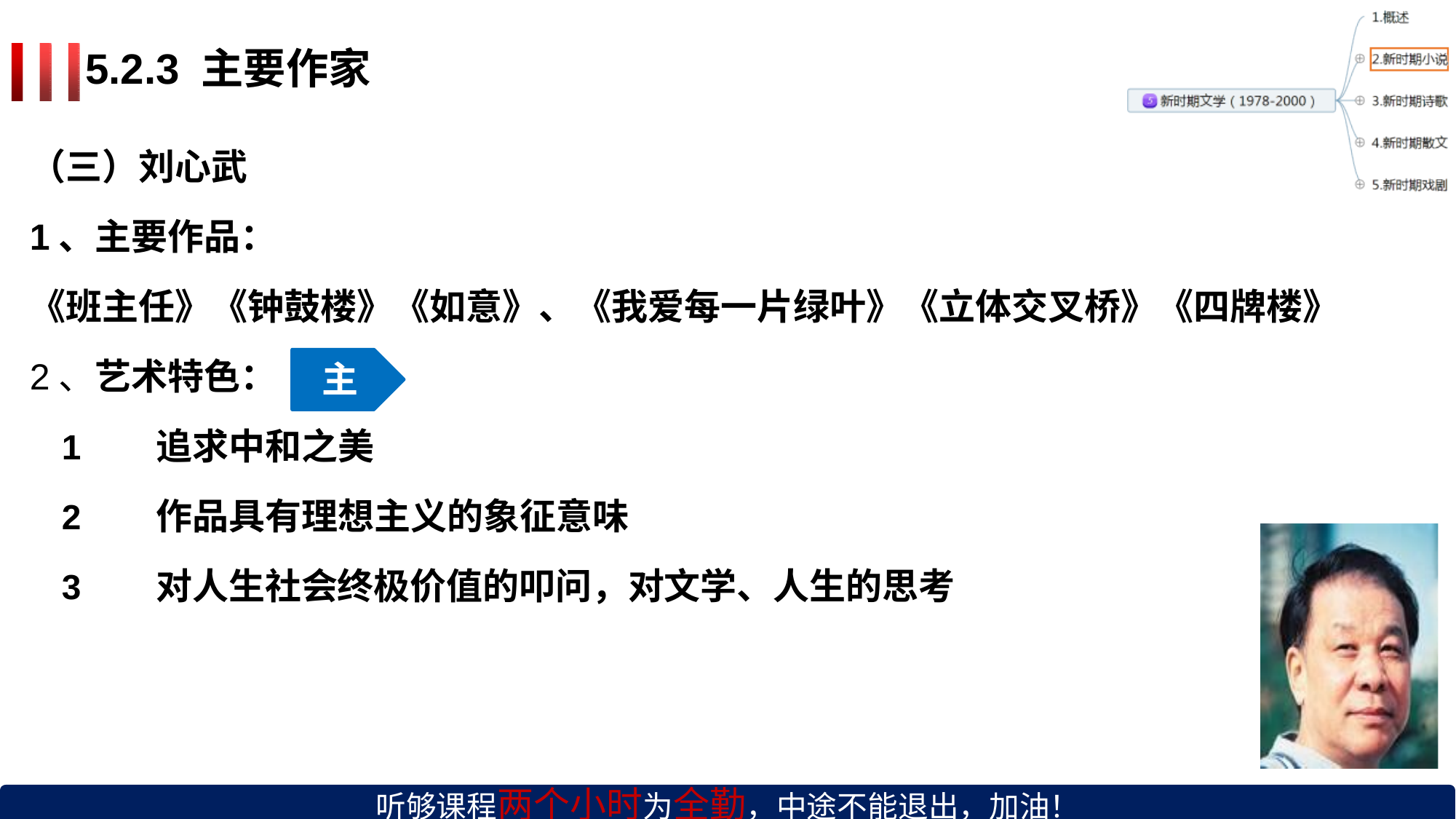

# 5.2.3 主要作家

（三）刘心武
1、主要作品：
《班主任》《钟鼓楼》《如意》、《我爱每一片绿叶》《立体交叉桥》《四牌楼》

2、艺术特色：
主
追求中和之美
作品具有理想主义的象征意味
对人生社会终极价值的叩问，对文学、人生的思考

听够课程两个小时为全勤，中途不能退出，加油！